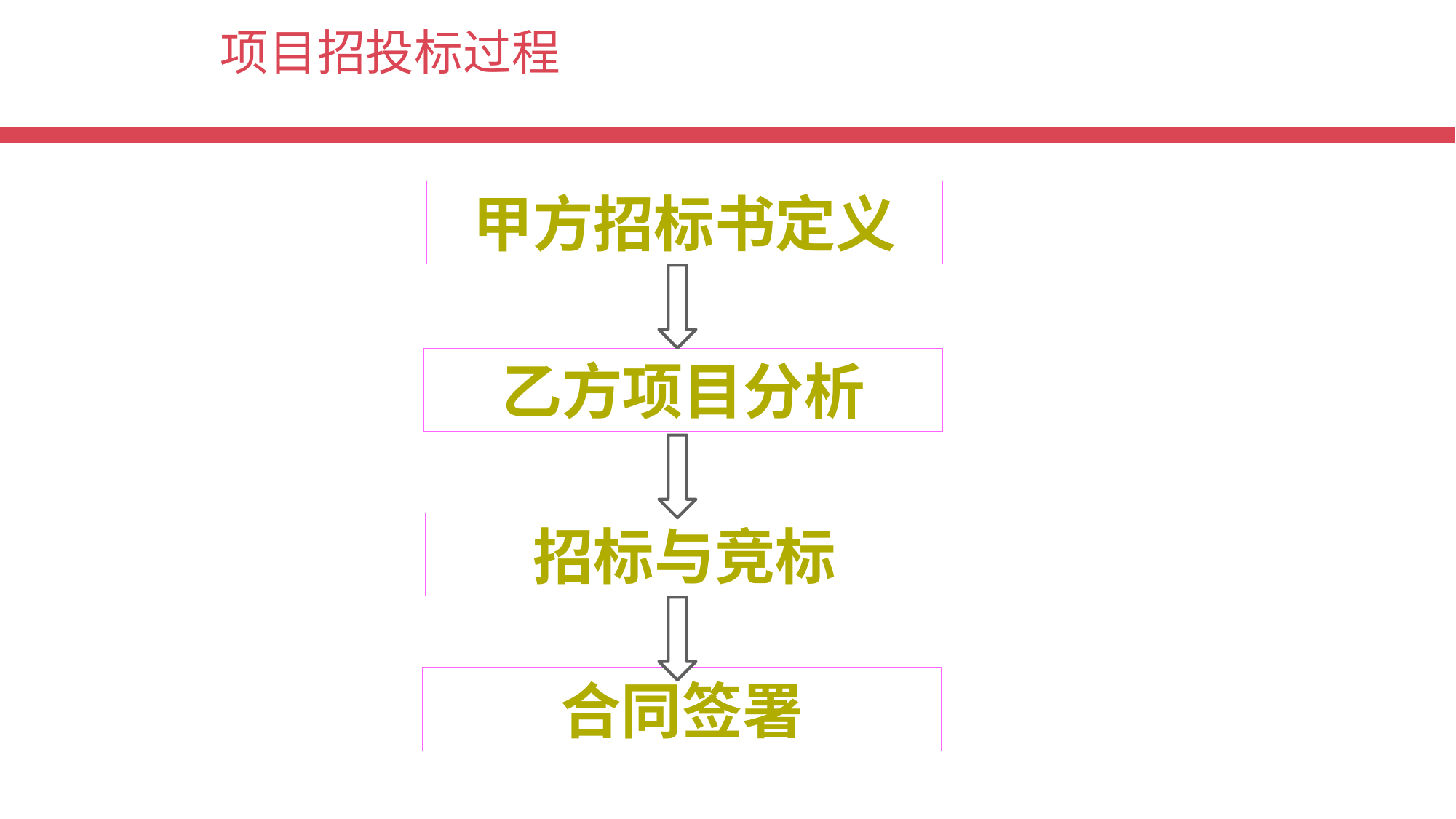

# 项目招投标过程
甲方招标书定义

乙方项目分析

招标与竞标

合同签署

12